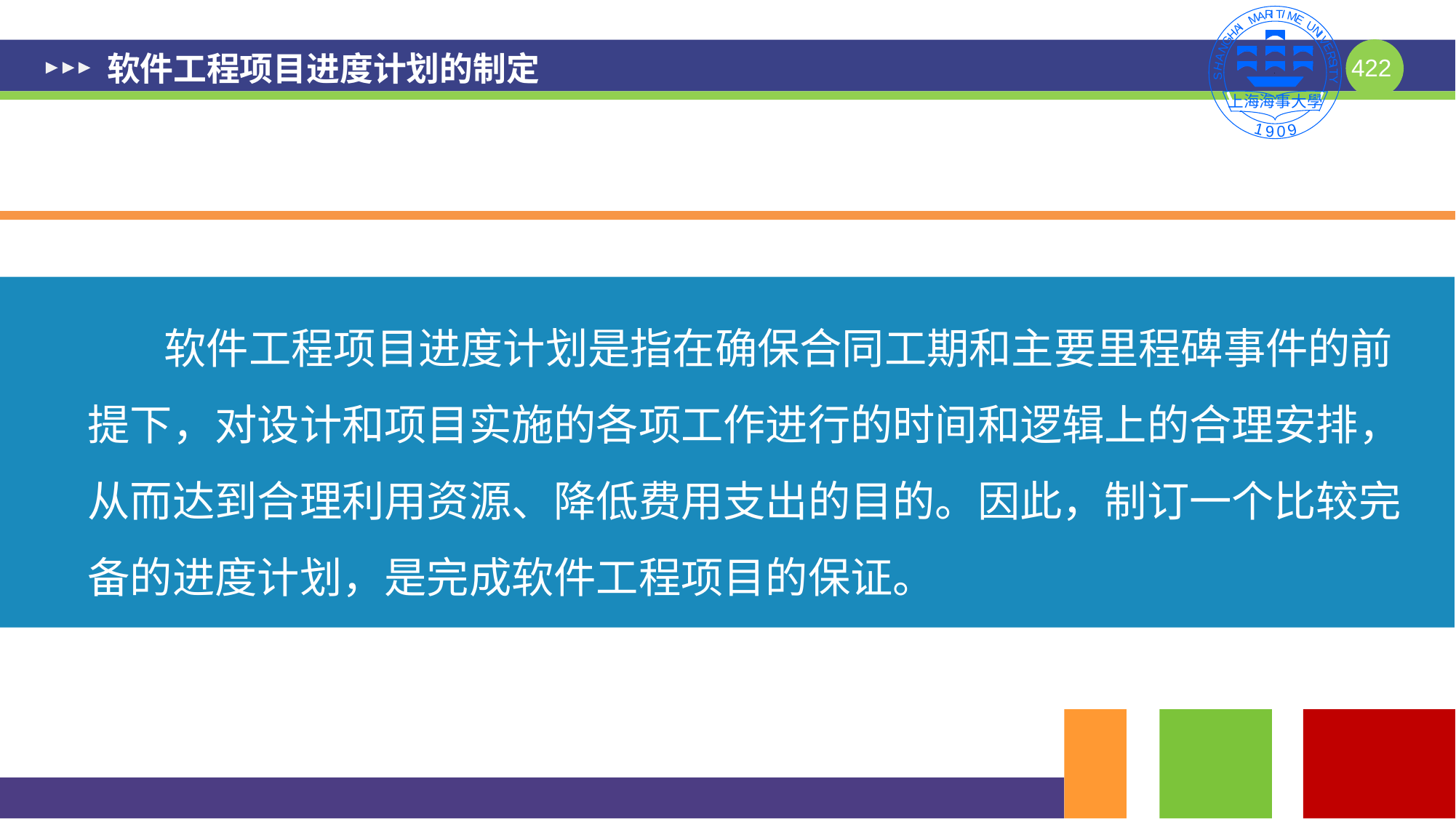

# 软件工程项目进度计划的制定

       软件工程项目进度计划是指在确保合同工期和主要里程碑事件的前提下，对设计和项目实施的各项工作进行的时间和逻辑上的合理安排，从而达到合理利用资源、降低费用支出的目的。因此，制订一个比较完备的进度计划，是完成软件工程项目的保证。

422